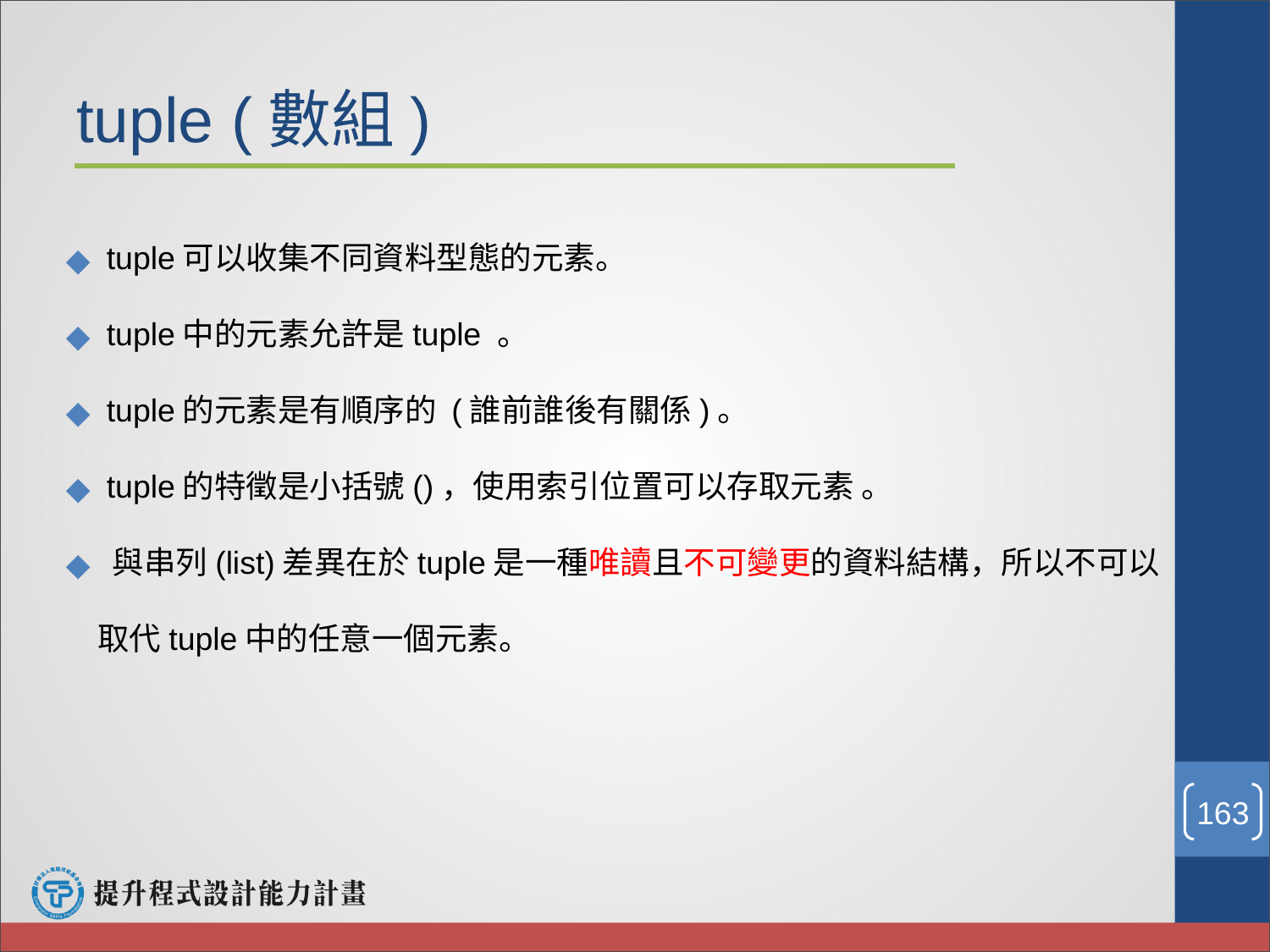

# tuple (數組)
 tuple可以收集不同資料型態的元素。
 tuple中的元素允許是tuple 。
 tuple的元素是有順序的 (誰前誰後有關係)。
 tuple的特徵是⼩括號()，使⽤索引位置可以存取元素 。
 與串列(list)差異在於tuple是⼀種唯讀且不可變更的資料結構，所以不可以取代tuple中的任意⼀個元素。

163